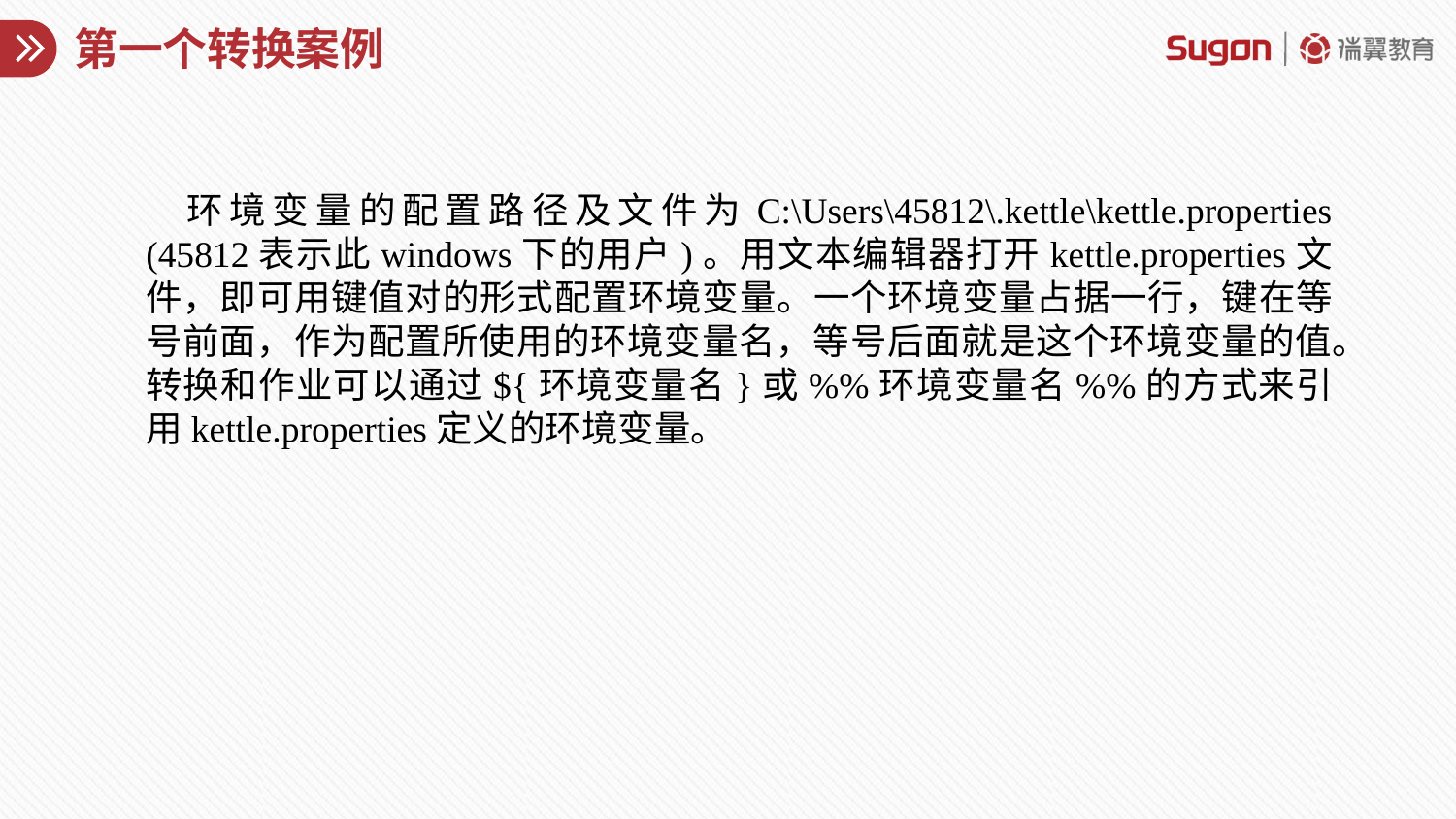

# 第一个转换案例
环境变量的配置路径及文件为C:\Users\45812\.kettle\kettle.properties (45812表示此windows下的用户)。用文本编辑器打开kettle.properties文件，即可用键值对的形式配置环境变量。一个环境变量占据一行，键在等号前面，作为配置所使用的环境变量名，等号后面就是这个环境变量的值。转换和作业可以通过${环境变量名}或%%环境变量名%%的方式来引用kettle.properties定义的环境变量。